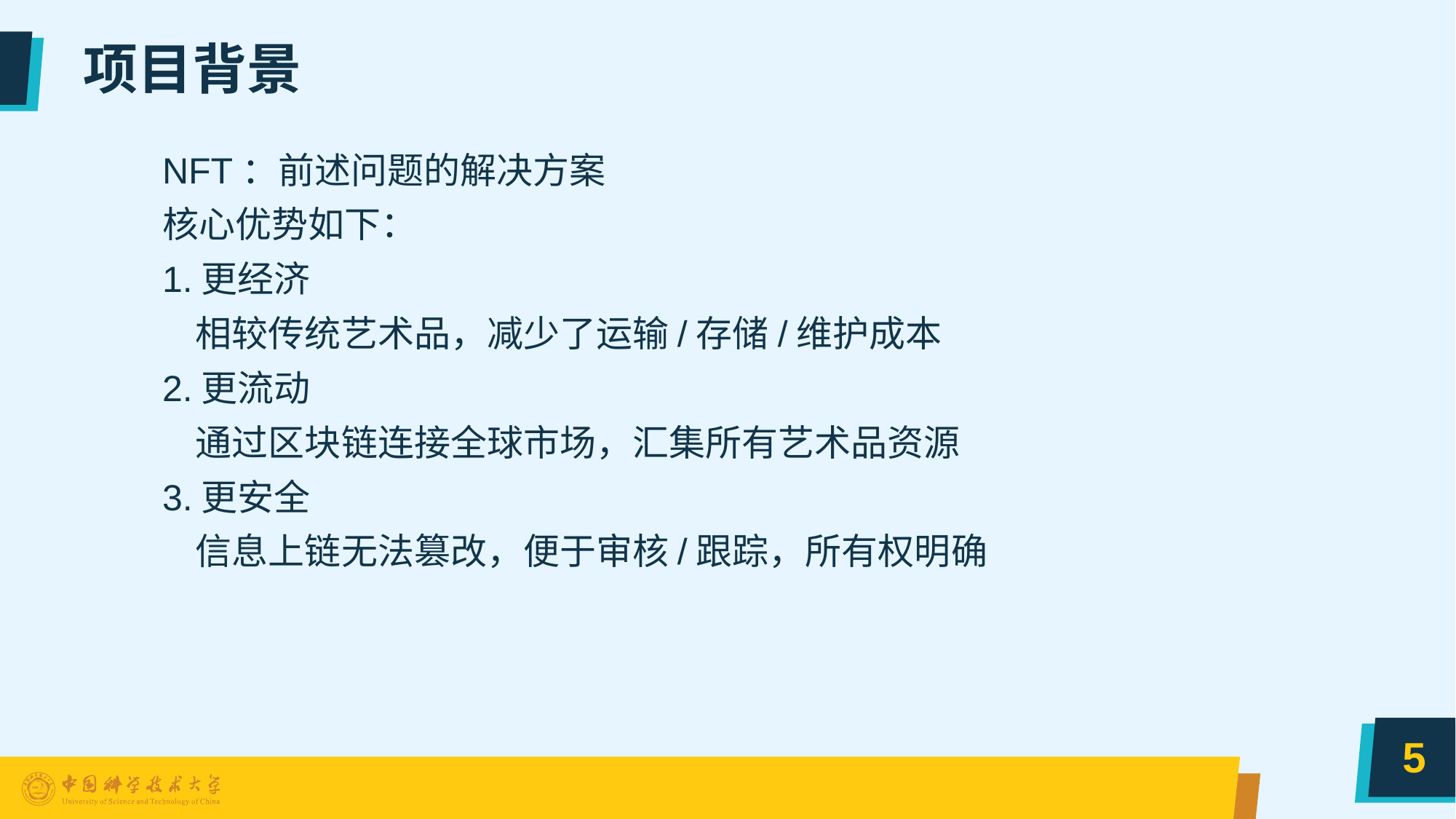

# 项目背景
NFT：前述问题的解决方案
核心优势如下：
1.更经济
   相较传统艺术品，减少了运输/存储/维护成本
2.更流动
   通过区块链连接全球市场，汇集所有艺术品资源
3.更安全
   信息上链无法篡改，便于审核/跟踪，所有权明确
5